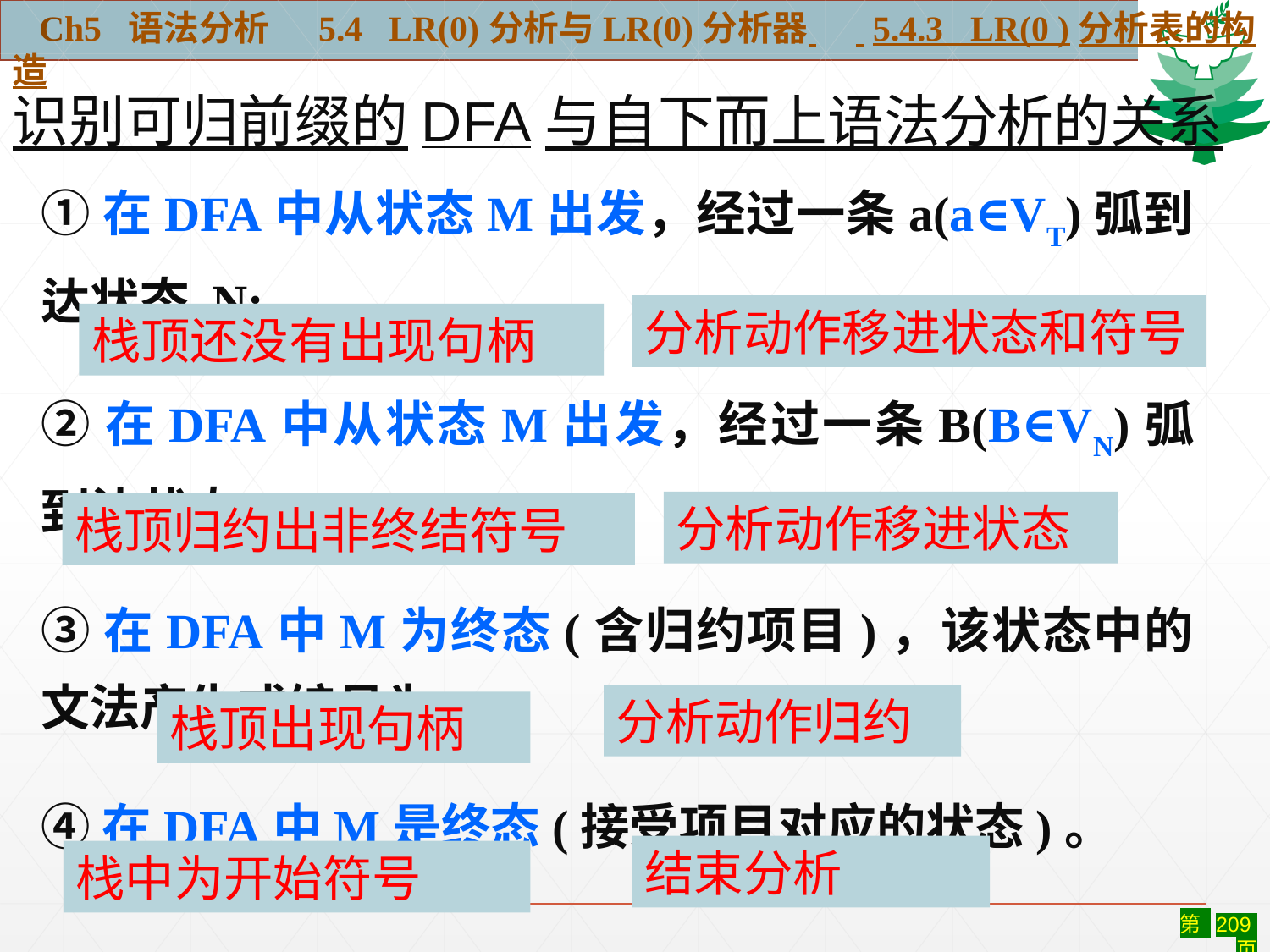

Ch5  语法分析     5.4   LR(0)分析与LR(0)分析器       5.4.3   LR(0 )分析表的构造
识别可归前缀的DFA与自下而上语法分析的关系
①在DFA中从状态M出发，经过一条a(a∈VT)弧到达状态 N;
②在DFA中从状态M出发，经过一条B(B∈VN)弧到达状态 N；
③在DFA中M为终态(含归约项目)，该状态中的文法产生式编号为n;
④在DFA中M是终态(接受项目对应的状态)。

分析动作移进状态和符号
栈顶还没有出现句柄
分析动作移进状态
栈顶归约出非终结符号
分析动作归约
栈顶出现句柄
结束分析
栈中为开始符号